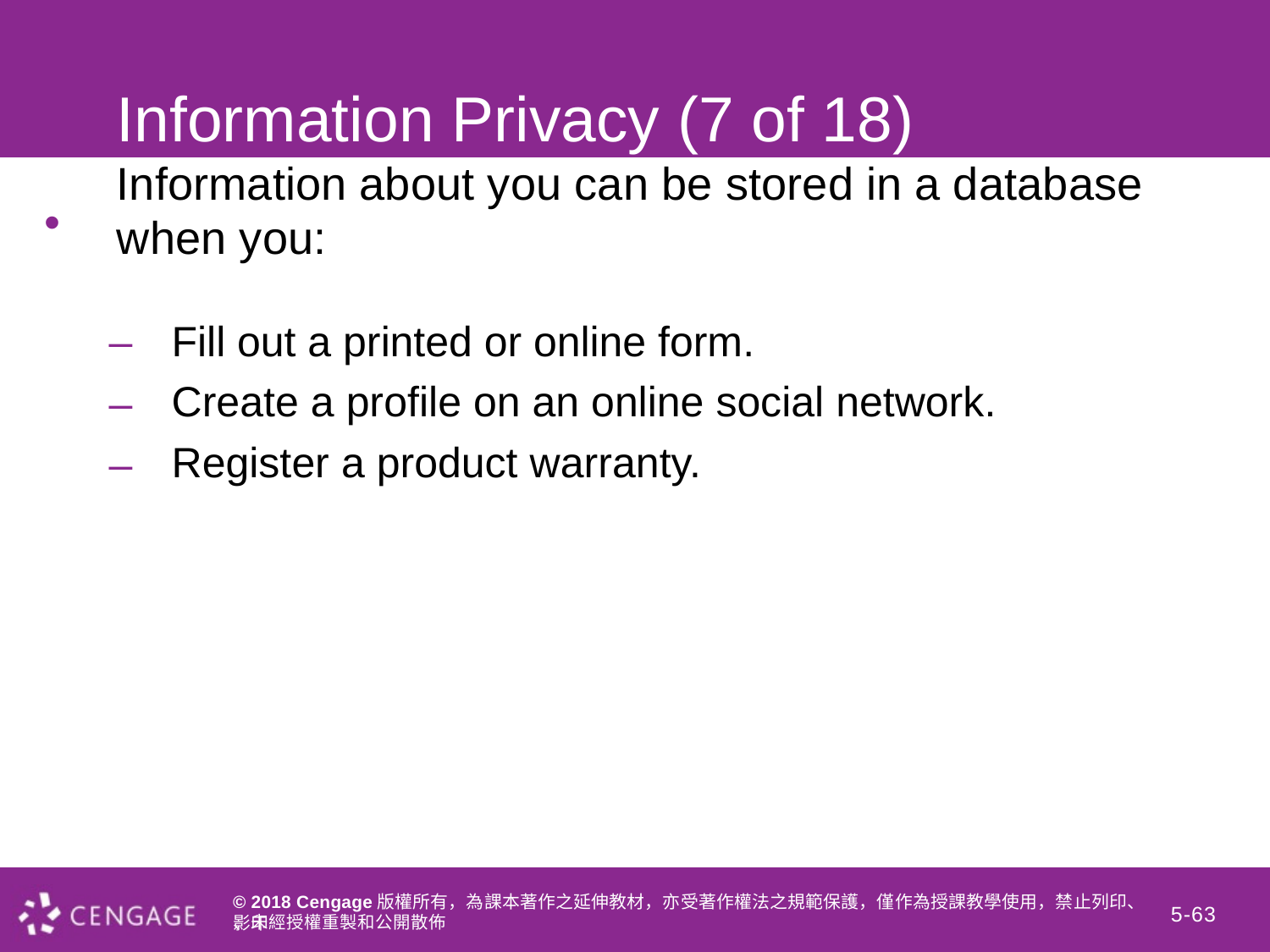

Information Privacy (7 of 18)
Information about you can be stored in a database when you:
•

– – –
Fill out a printed or online form.
Create a profile on an online social network. Register a product warranty.

© 2018 Cengage版權所有，為課本著作之延伸教材，亦受著作權法之規範保護，僅作為授課教學使用，禁止列印、影印
5-63
、未經授權重製和公開散佈